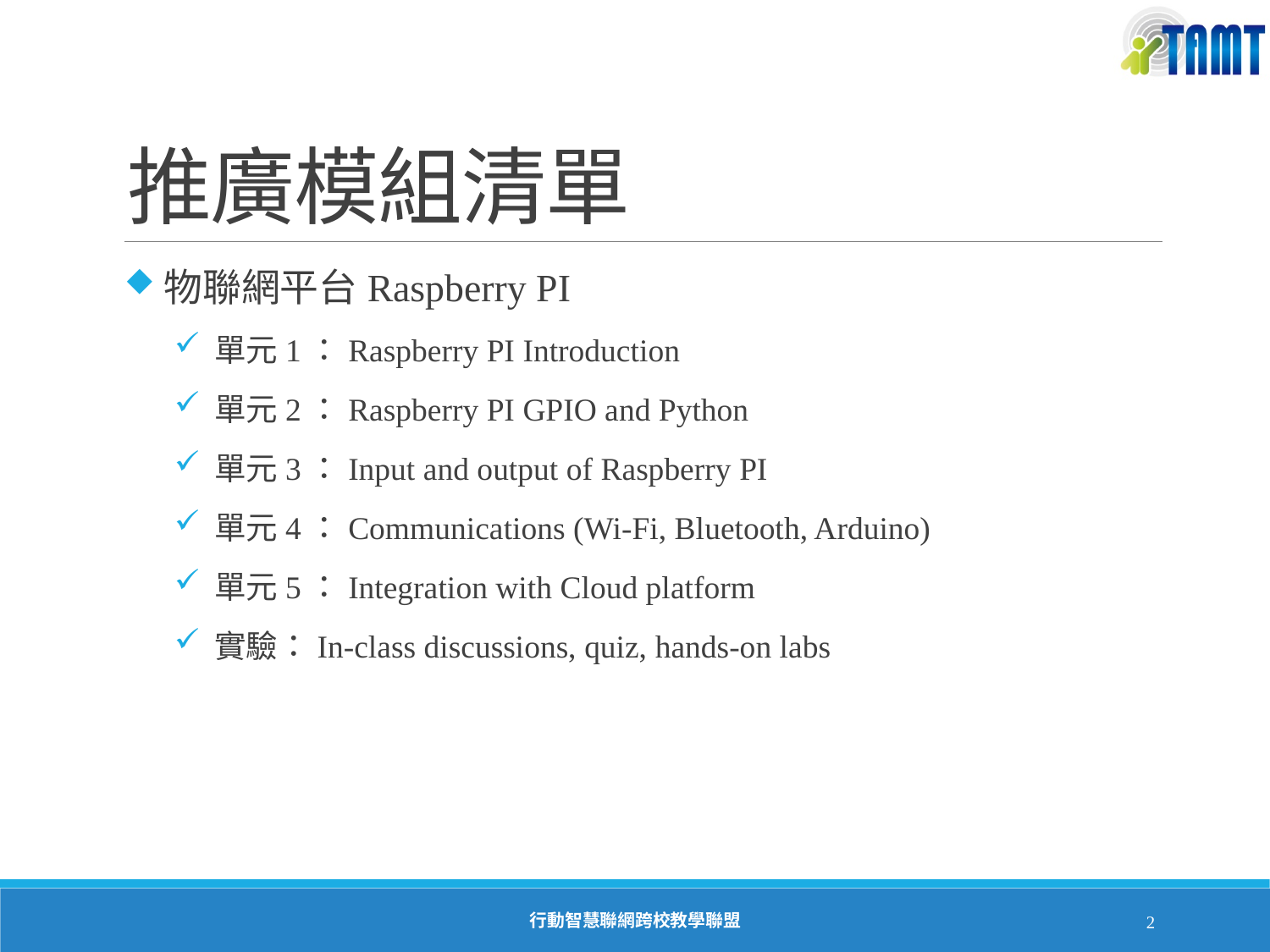

# 推廣模組清單
物聯網平台Raspberry PI
單元1：Raspberry PI Introduction
單元2：Raspberry PI GPIO and Python
單元3：Input and output of Raspberry PI
單元4：Communications (Wi-Fi, Bluetooth, Arduino)
單元5：Integration with Cloud platform
實驗：In-class discussions, quiz, hands-on labs

行動智慧聯網跨校教學聯盟
2